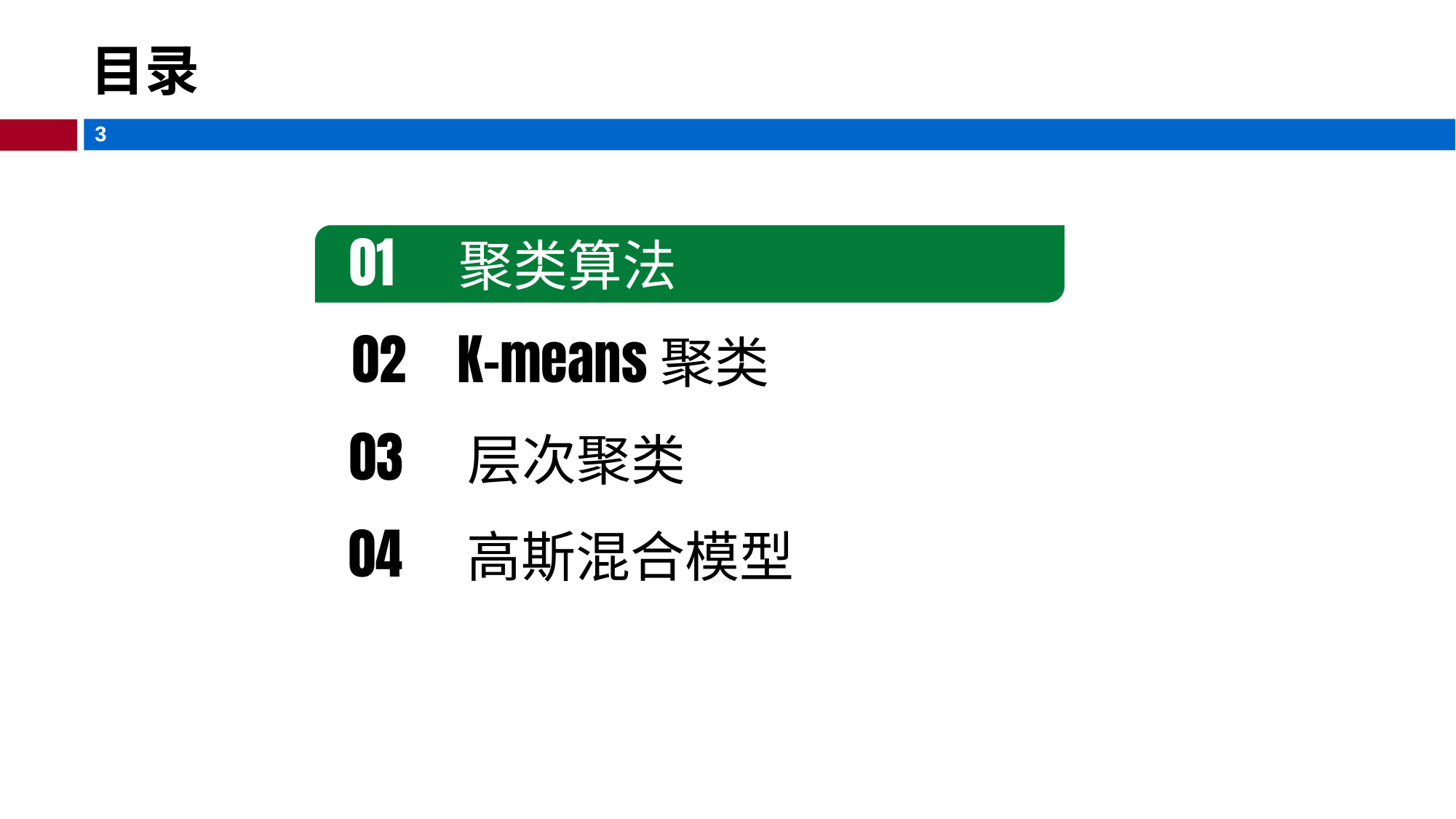

# 目录

01    聚类算法
02    K-means聚类
03    层次聚类
04    高斯混合模型